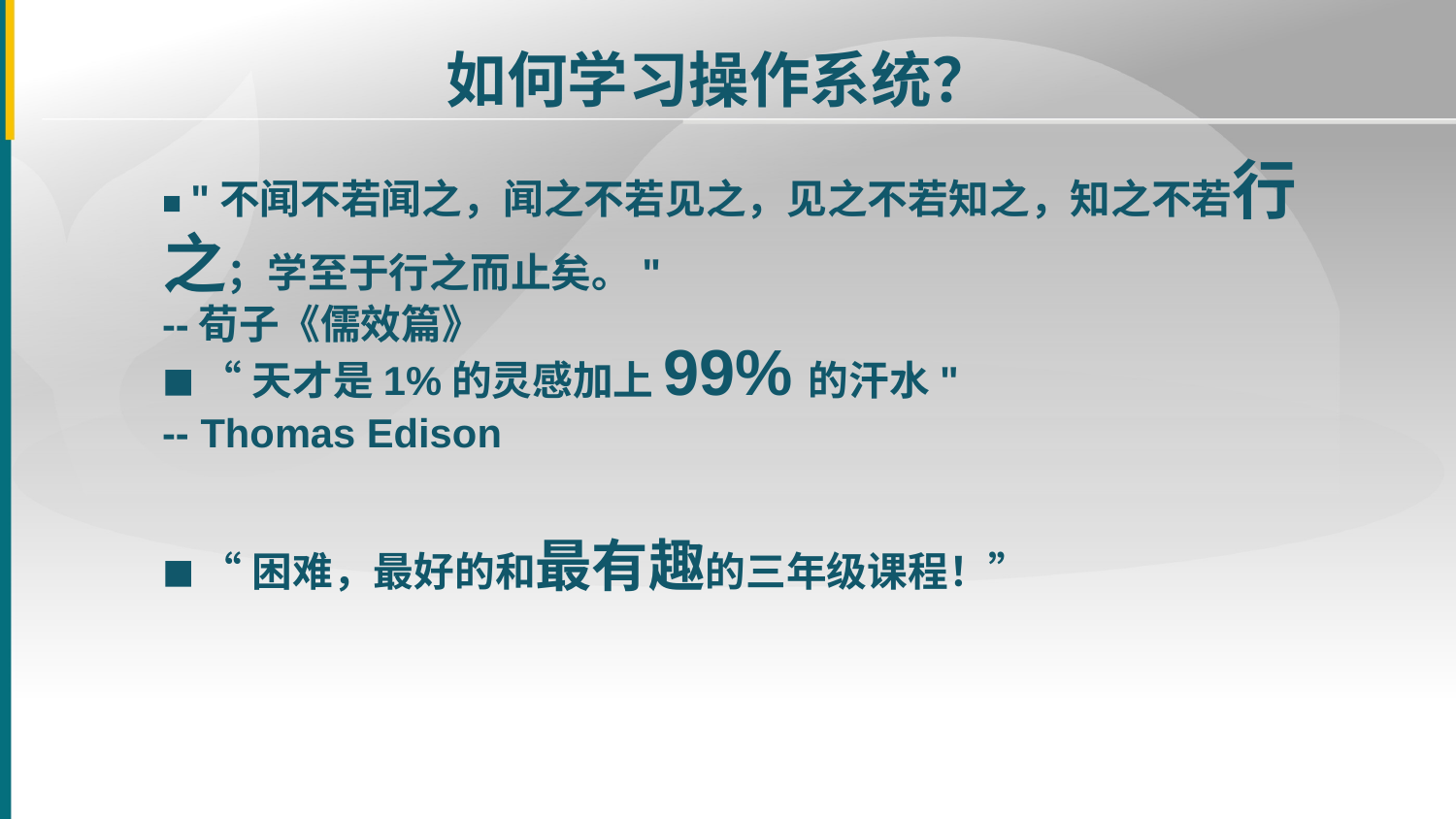

如何学习操作系统？
■ "不闻不若闻之，闻之不若见之，见之不若知之，知之不若行之；学至于行之而止矣。"
--荀子《儒效篇》
■ “天才是1%的灵感加上99%的汗水"
-- Thomas Edison

■ “困难，最好的和最有趣的三年级课程！”